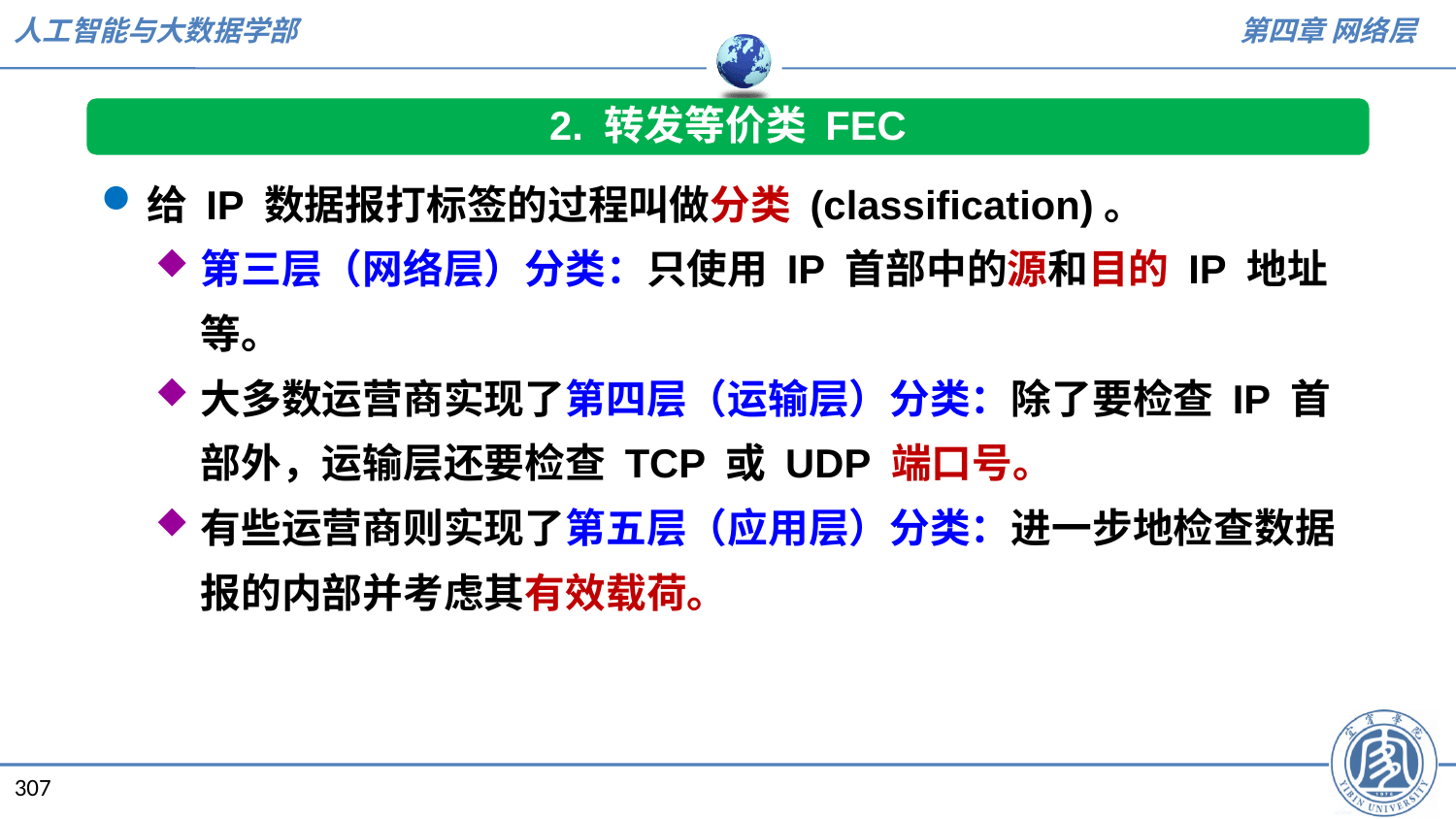

2. 转发等价类 FEC

给 IP 数据报打标签的过程叫做分类 (classification)。
第三层（网络层）分类：只使用 IP 首部中的源和目的 IP 地址等。
大多数运营商实现了第四层（运输层）分类：除了要检查 IP 首部外，运输层还要检查 TCP 或 UDP 端口号。
有些运营商则实现了第五层（应用层）分类：进一步地检查数据报的内部并考虑其有效载荷。
307